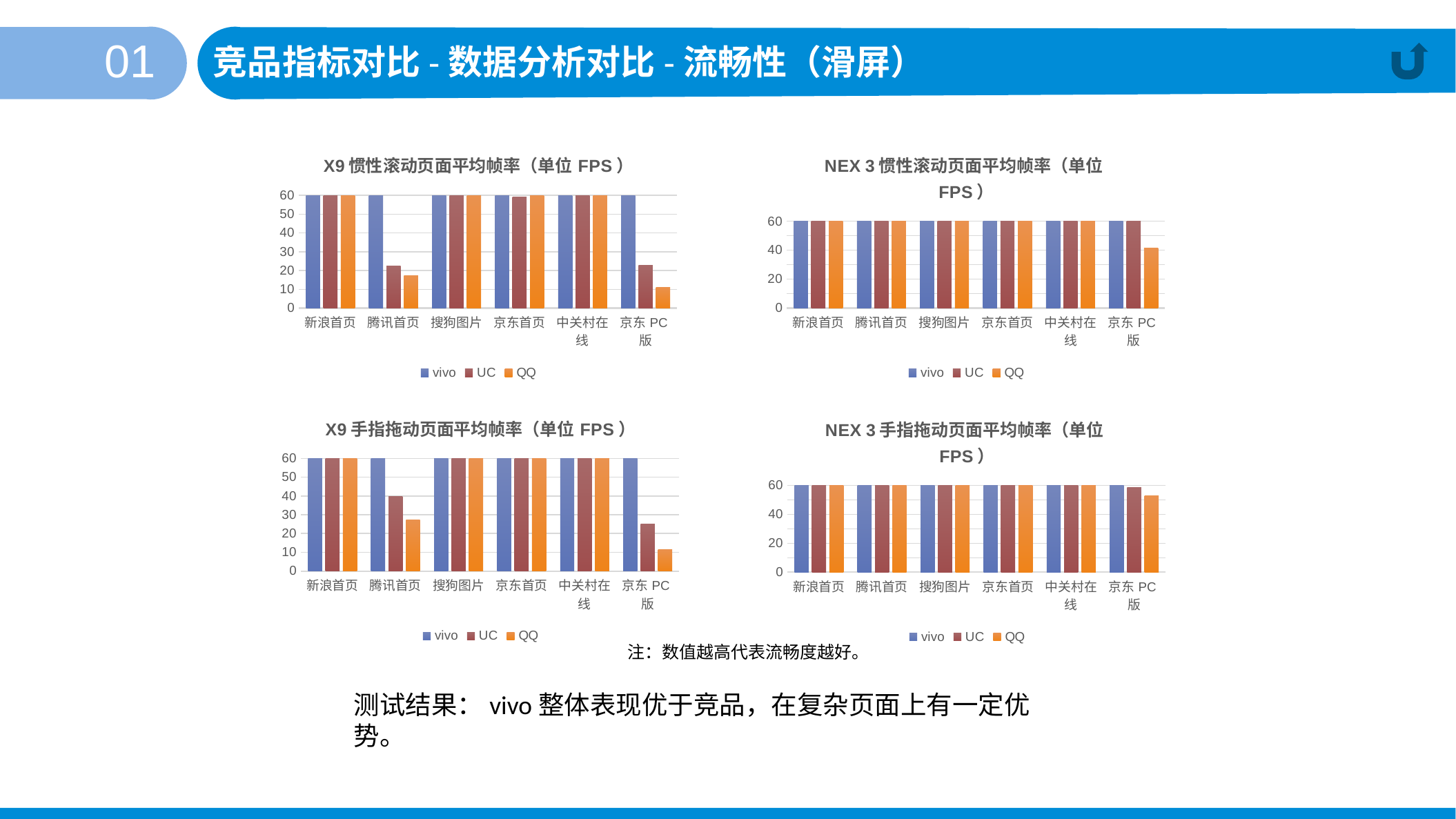

01

竞品指标对比-数据分析对比-流畅性（滑屏）

### Chart: X9惯性滚动页面平均帧率（单位FPS）

| Category | vivo | UC | QQ |
|---|---|---|---|
| 新浪首页 | 60.0 | 60.0 | 60.0 |
| 腾讯首页 | 60.0 | 22.26 | 17.23 |
| 搜狗图片 | 60.0 | 60.0 | 60.0 |
| 京东首页 | 60.0 | 59.18 | 60.0 |
| 中关村在线 | 60.0 | 60.0 | 60.0 |
| 京东PC版 | 60.0 | 22.68 | 11.07 |

### Chart: NEX 3惯性滚动页面平均帧率（单位FPS）

| Category | vivo | UC | QQ |
|---|---|---|---|
| 新浪首页 | 60.0 | 60.0 | 60.0 |
| 腾讯首页 | 60.0 | 60.0 | 60.0 |
| 搜狗图片 | 60.0 | 60.0 | 60.0 |
| 京东首页 | 60.0 | 60.0 | 60.0 |
| 中关村在线 | 60.0 | 60.0 | 60.0 |
| 京东PC版 | 60.0 | 60.0 | 41.36 |

### Chart: X9手指拖动页面平均帧率（单位FPS）

| Category | vivo | UC | QQ |
|---|---|---|---|
| 新浪首页 | 60.0 | 60.0 | 60.0 |
| 腾讯首页 | 60.0 | 39.63 | 27.27 |
| 搜狗图片 | 60.0 | 60.0 | 60.0 |
| 京东首页 | 60.0 | 60.0 | 60.0 |
| 中关村在线 | 60.0 | 60.0 | 60.0 |
| 京东PC版 | 60.0 | 25.06 | 11.27 |

### Chart: NEX 3手指拖动页面平均帧率（单位FPS）

| Category | vivo | UC | QQ |
|---|---|---|---|
| 新浪首页 | 60.0 | 60.0 | 60.0 |
| 腾讯首页 | 60.0 | 60.0 | 60.0 |
| 搜狗图片 | 60.0 | 60.0 | 60.0 |
| 京东首页 | 60.0 | 60.0 | 60.0 |
| 中关村在线 | 60.0 | 60.0 | 60.0 |
| 京东PC版 | 60.0 | 58.52 | 52.76 |
注：数值越高代表流畅度越好。
测试结果：vivo整体表现优于竞品，在复杂页面上有一定优势。